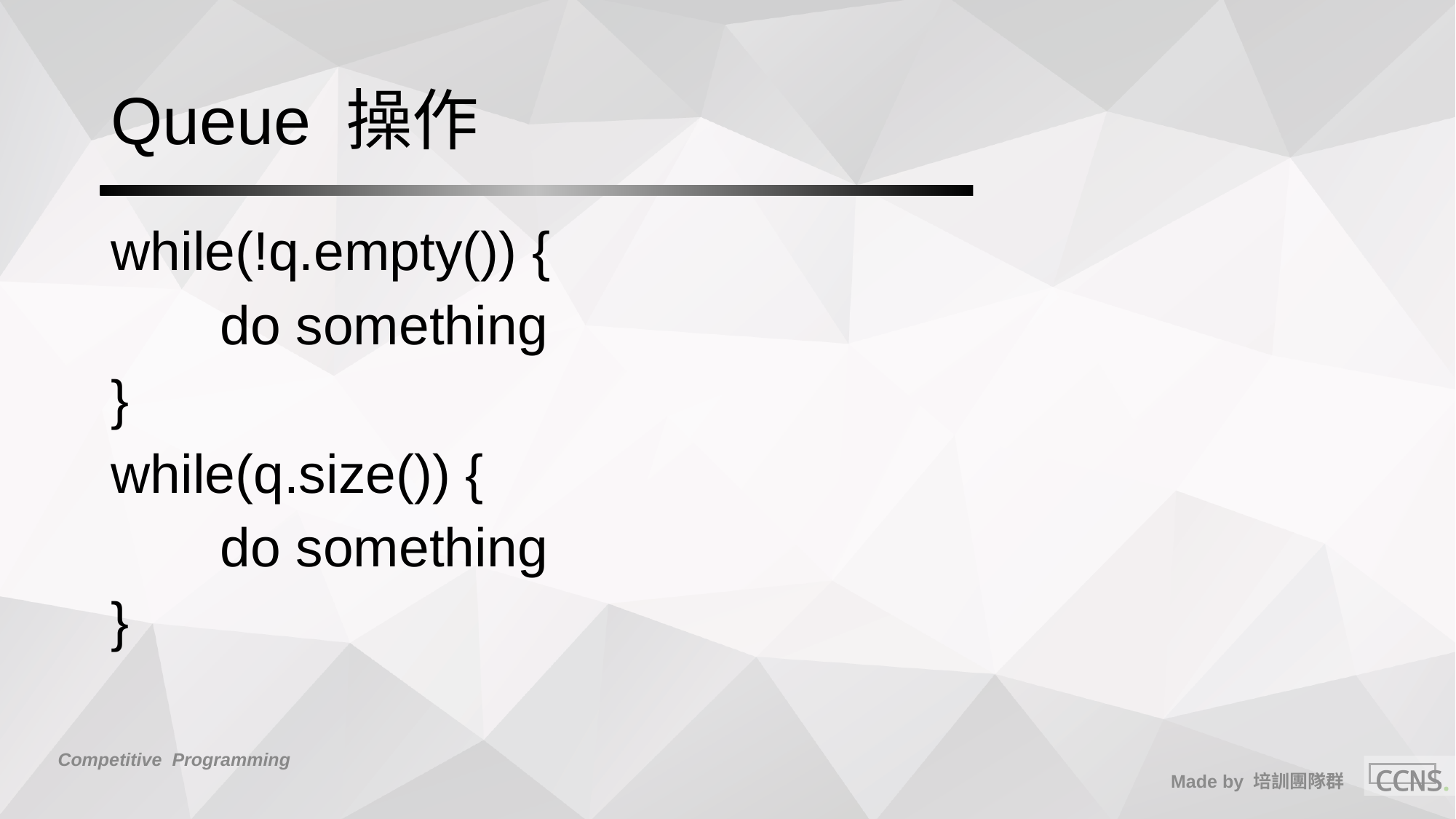

# Queue 操作
while(!q.empty()) {
	do something
}
while(q.size()) {
	do something
}